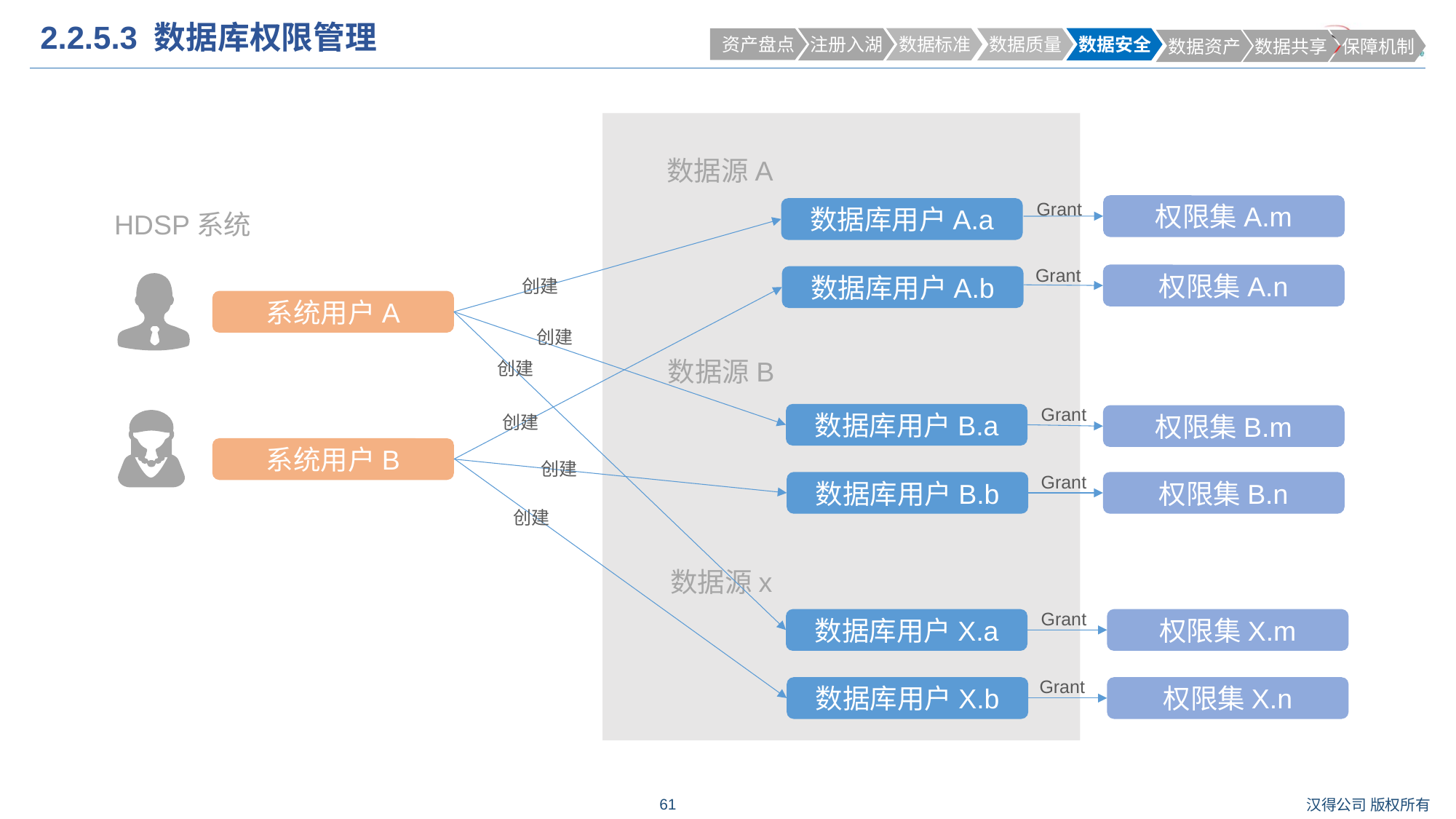

# 2.2.5.3 数据库权限管理
  资产盘点
  注册入湖
  数据标准
  数据质量
  数据安全
  数据资产
  数据共享
  保障机制

数据源A
Grant
权限集A.m
数据库用户A.a
HDSP系统
Grant
权限集A.n
数据库用户A.b
创建

系统用户A
创建
数据源B
创建
Grant
数据库用户B.a
创建
权限集B.m

系统用户B
创建
Grant
数据库用户B.b
权限集B.n
创建
数据源x
Grant
权限集X.m
数据库用户X.a
Grant
数据库用户X.b
权限集X.n